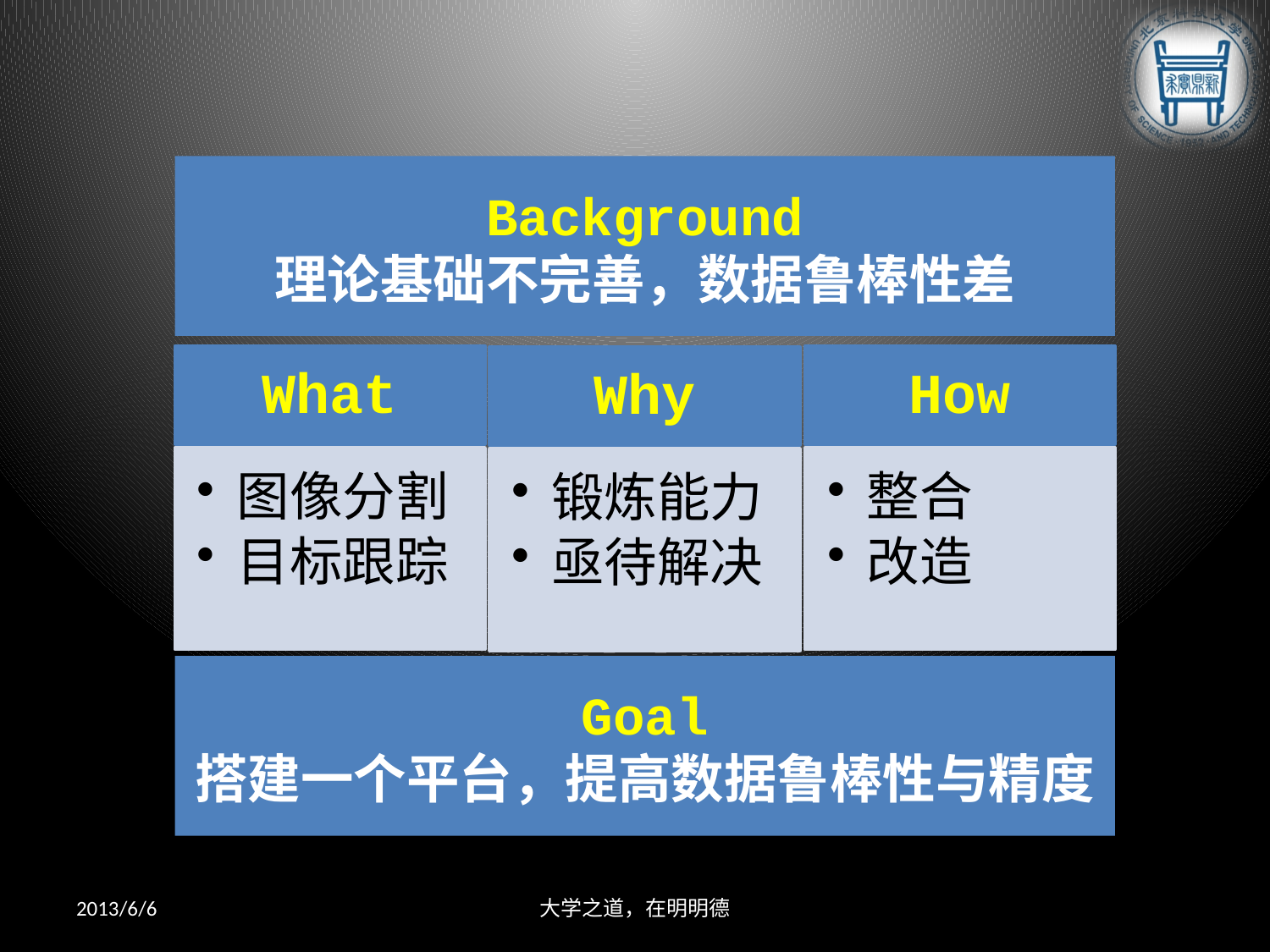

Background
理论基础不完善，数据鲁棒性差

What

How

Why

图像分割
目标跟踪

整合
改造

锻炼能力
亟待解决
Goal
搭建一个平台，提高数据鲁棒性与精度
2013/6/6
大学之道，在明明德